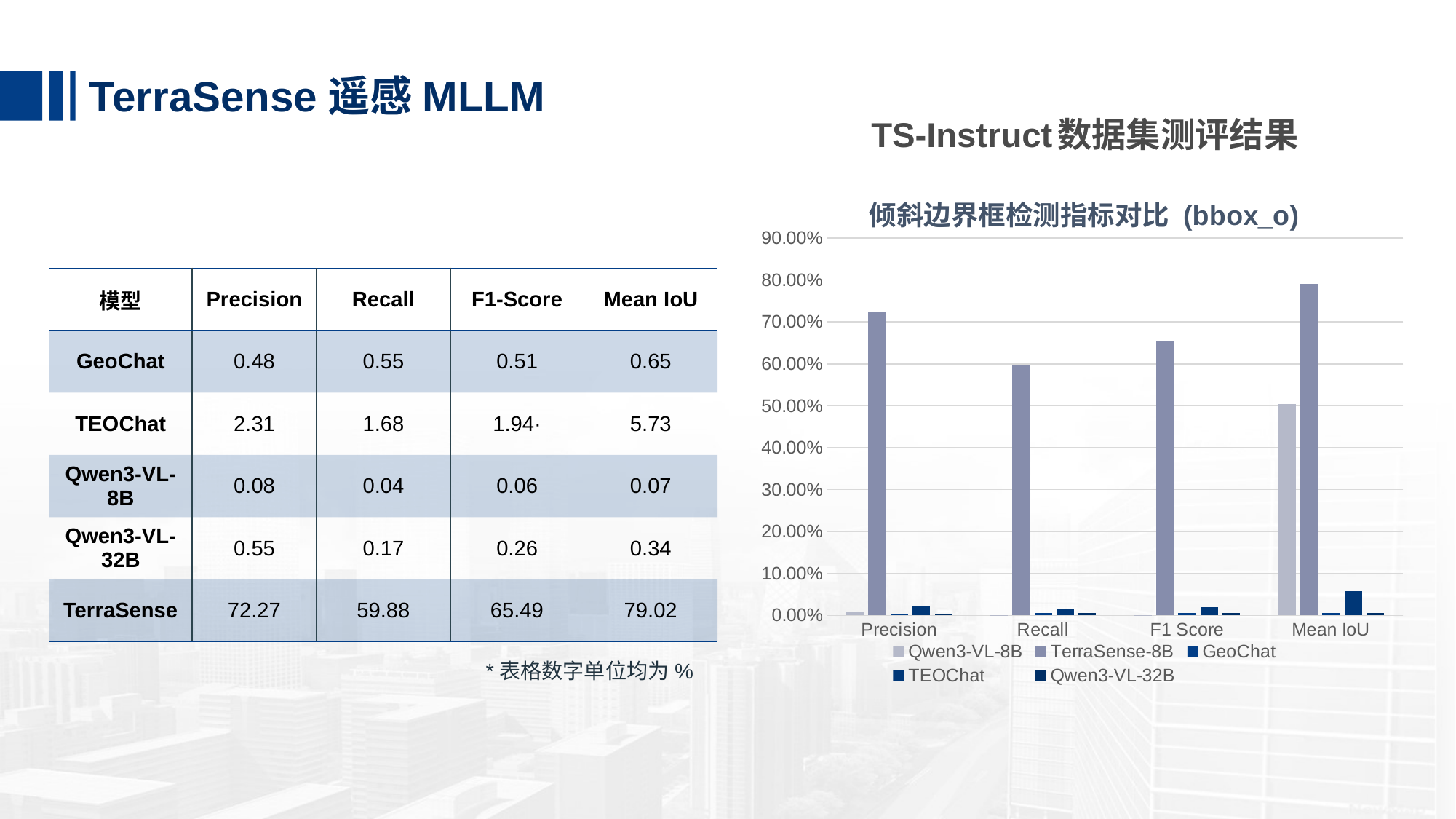

TerraSense遥感MLLM

TS-Instruct数据集测评结果

### Chart: 倾斜边界框检测指标对比 (bbox_o)

| Category | Qwen3-VL-8B | TerraSense-8B | GeoChat | TEOChat | Qwen3-VL-32B |
|---|---|---|---|---|---|
| Precision | 0.0072 | 0.7227 | 0.0048 | 0.0231 | 0.0048 |
| Recall | 0.0002 | 0.5988 | 0.0055 | 0.0168 | 0.0055 |
| F1 Score | 0.0003 | 0.6549 | 0.0051 | 0.0194 | 0.0051 |
| Mean IoU | 0.5035 | 0.7902 | 0.0065 | 0.0573 | 0.0065 |
| 模型 | Precision | Recall | F1-Score | Mean IoU |
| --- | --- | --- | --- | --- |
| GeoChat | 0.48 | 0.55 | 0.51 | 0.65 |
| TEOChat | 2.31 | 1.68 | 1.94· | 5.73 |
| Qwen3-VL-8B | 0.08 | 0.04 | 0.06 | 0.07 |
| Qwen3-VL-32B | 0.55 | 0.17 | 0.26 | 0.34 |
| TerraSense | 72.27 | 59.88 | 65.49 | 79.02 |
*表格数字单位均为%